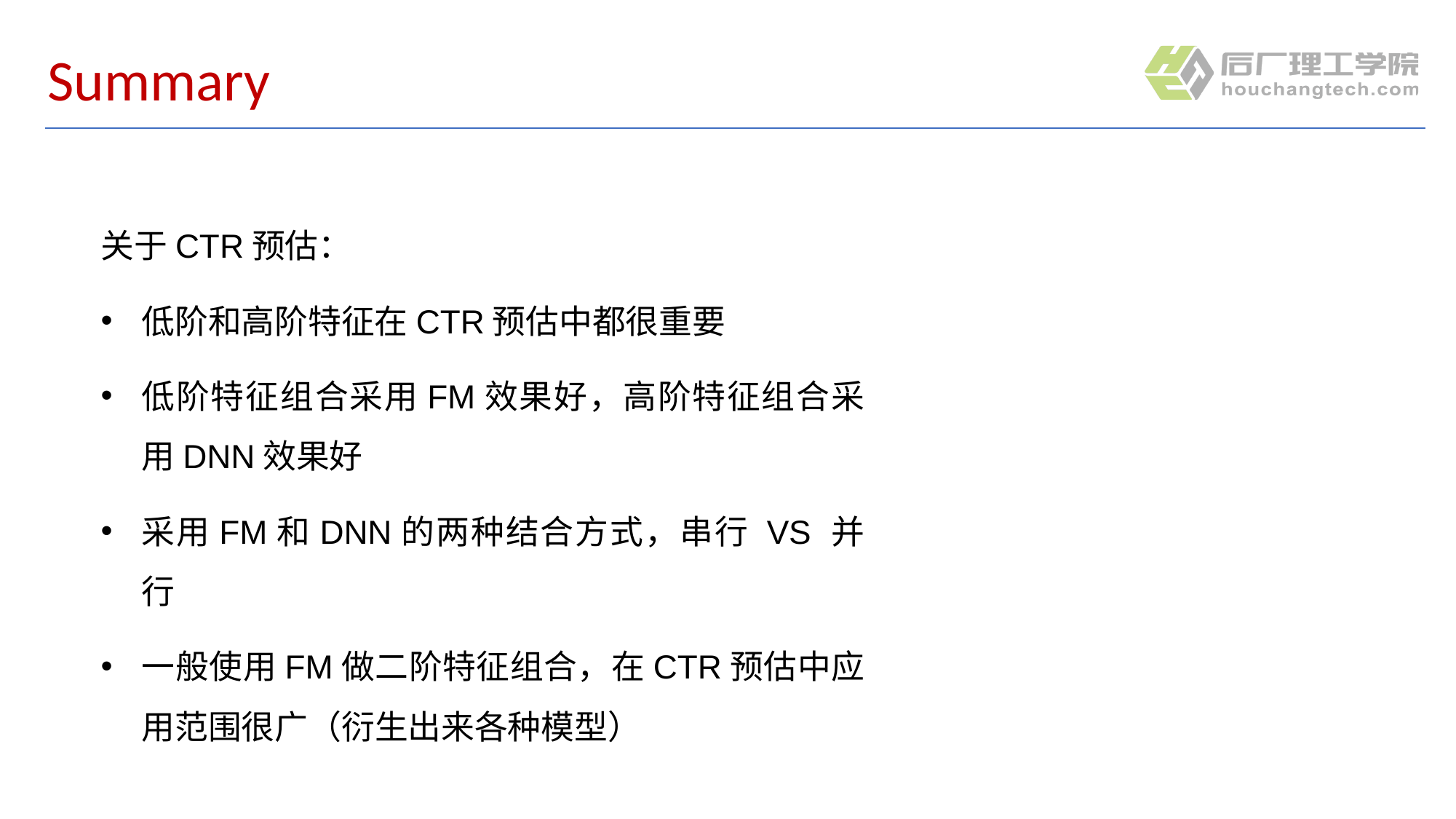

# Summary
关于CTR预估：
低阶和高阶特征在CTR预估中都很重要
低阶特征组合采用FM效果好，高阶特征组合采用DNN效果好
采用FM和DNN的两种结合方式，串行 VS 并行
一般使用FM做二阶特征组合，在CTR预估中应用范围很广（衍生出来各种模型）